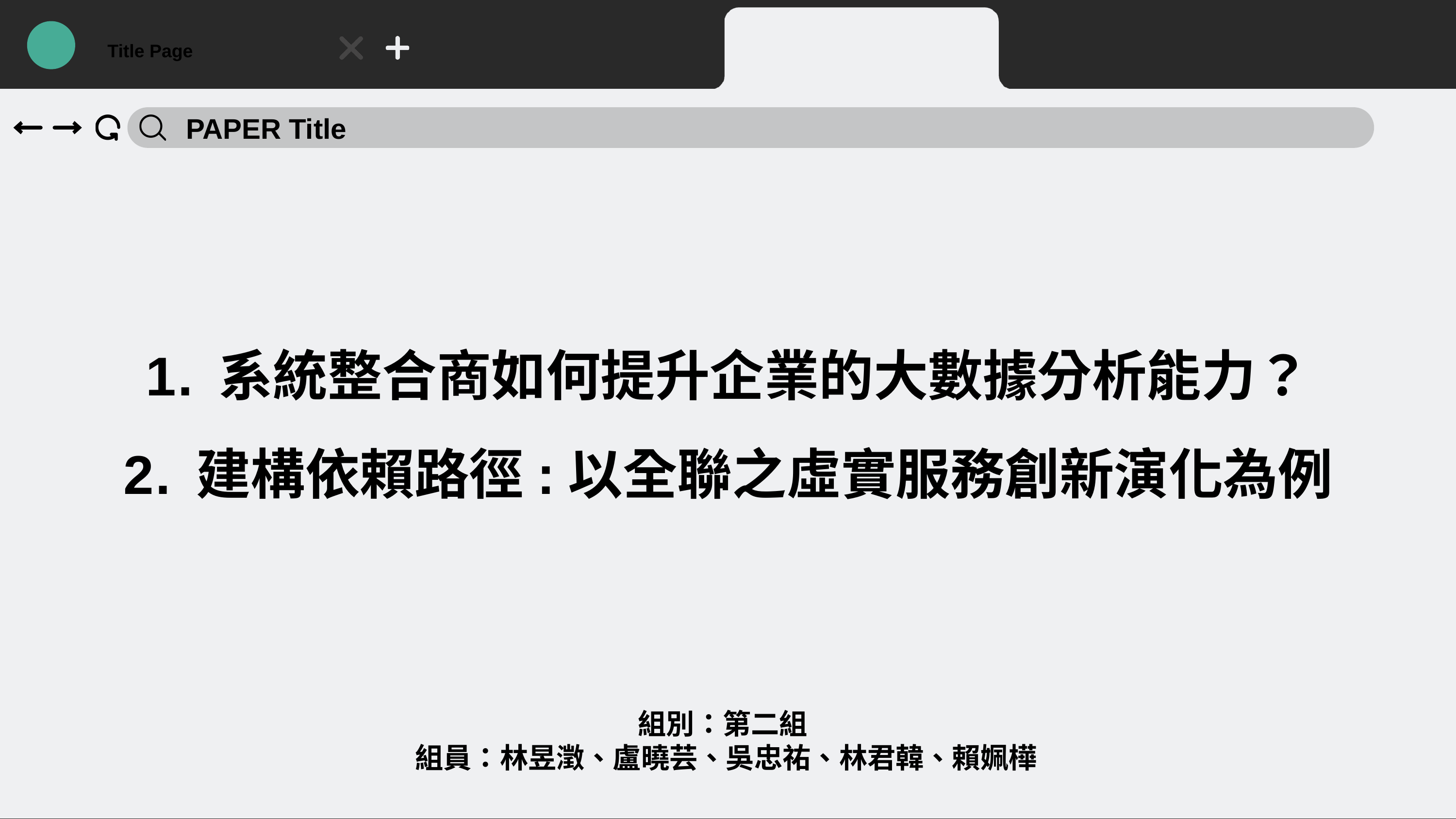

Title Page

PAPER Title

系統整合商如何提升企業的大數據分析能力？
建構依賴路徑:以全聯之虛實服務創新演化為例
組別：第二組
組員：林昱澂、盧曉芸、吳忠祐、林君韓、賴姵樺
1